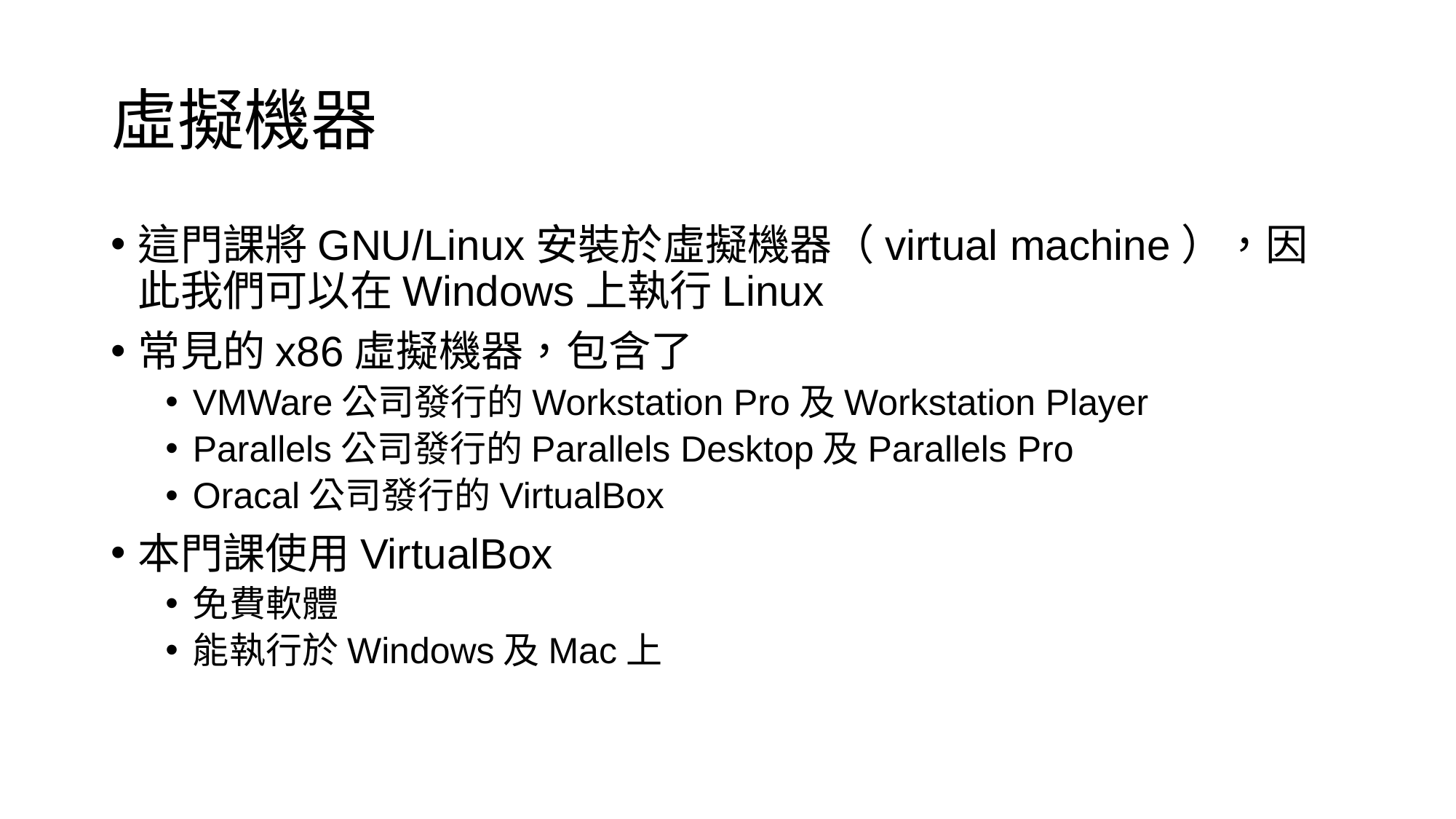

# 虛擬機器
這門課將GNU/Linux安裝於虛擬機器（virtual machine），因此我們可以在Windows上執行Linux
常見的x86虛擬機器，包含了
VMWare公司發行的Workstation Pro及Workstation Player
Parallels公司發行的Parallels Desktop及Parallels Pro
Oracal公司發行的VirtualBox
本門課使用VirtualBox
免費軟體
能執行於Windows及Mac上